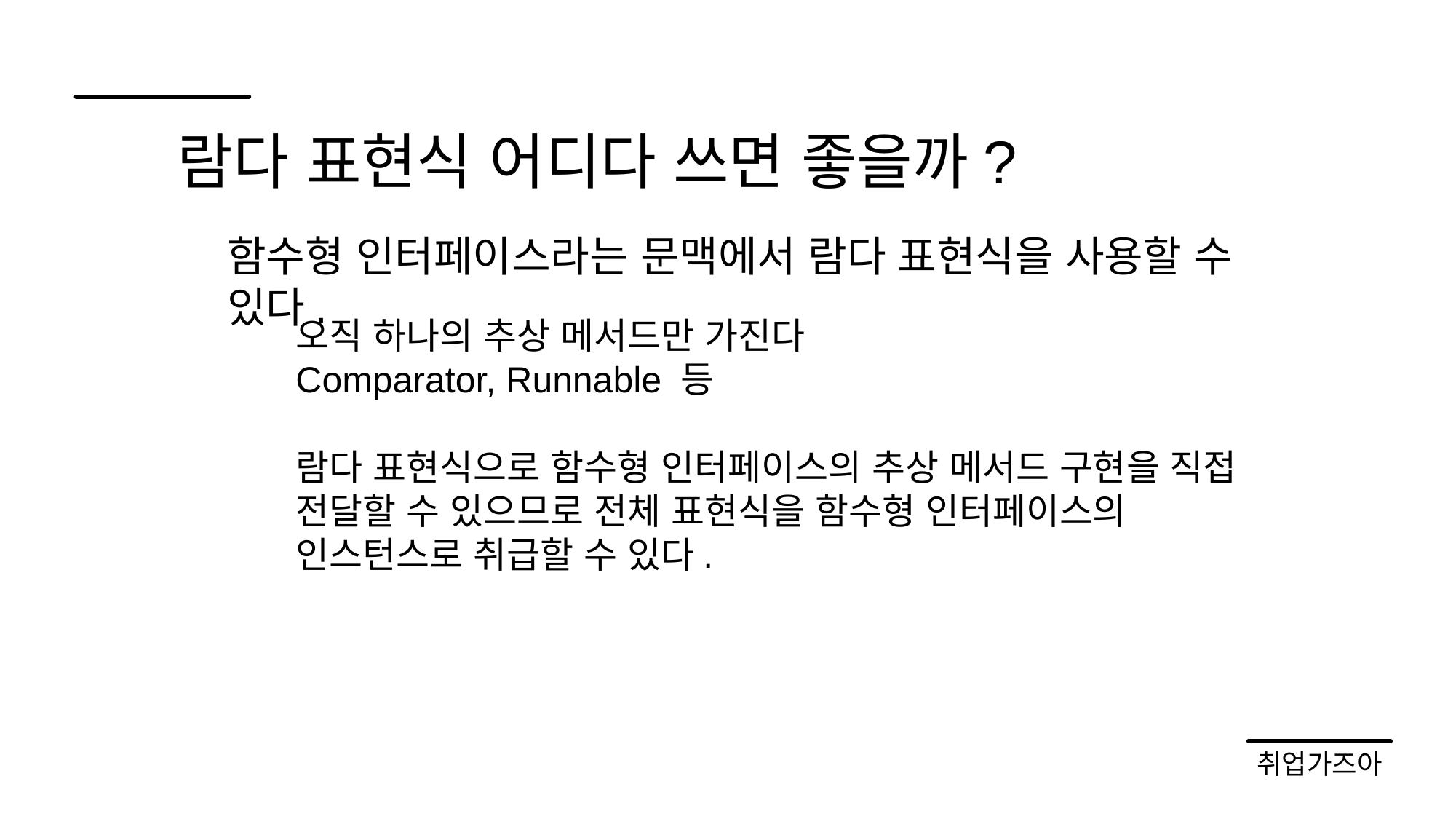

람다 표현식 어디다 쓰면 좋을까?
함수형 인터페이스라는 문맥에서 람다 표현식을 사용할 수 있다.
오직 하나의 추상 메서드만 가진다
Comparator, Runnable 등

람다 표현식으로 함수형 인터페이스의 추상 메서드 구현을 직접 전달할 수 있으므로 전체 표현식을 함수형 인터페이스의 인스턴스로 취급할 수 있다.

취업가즈아